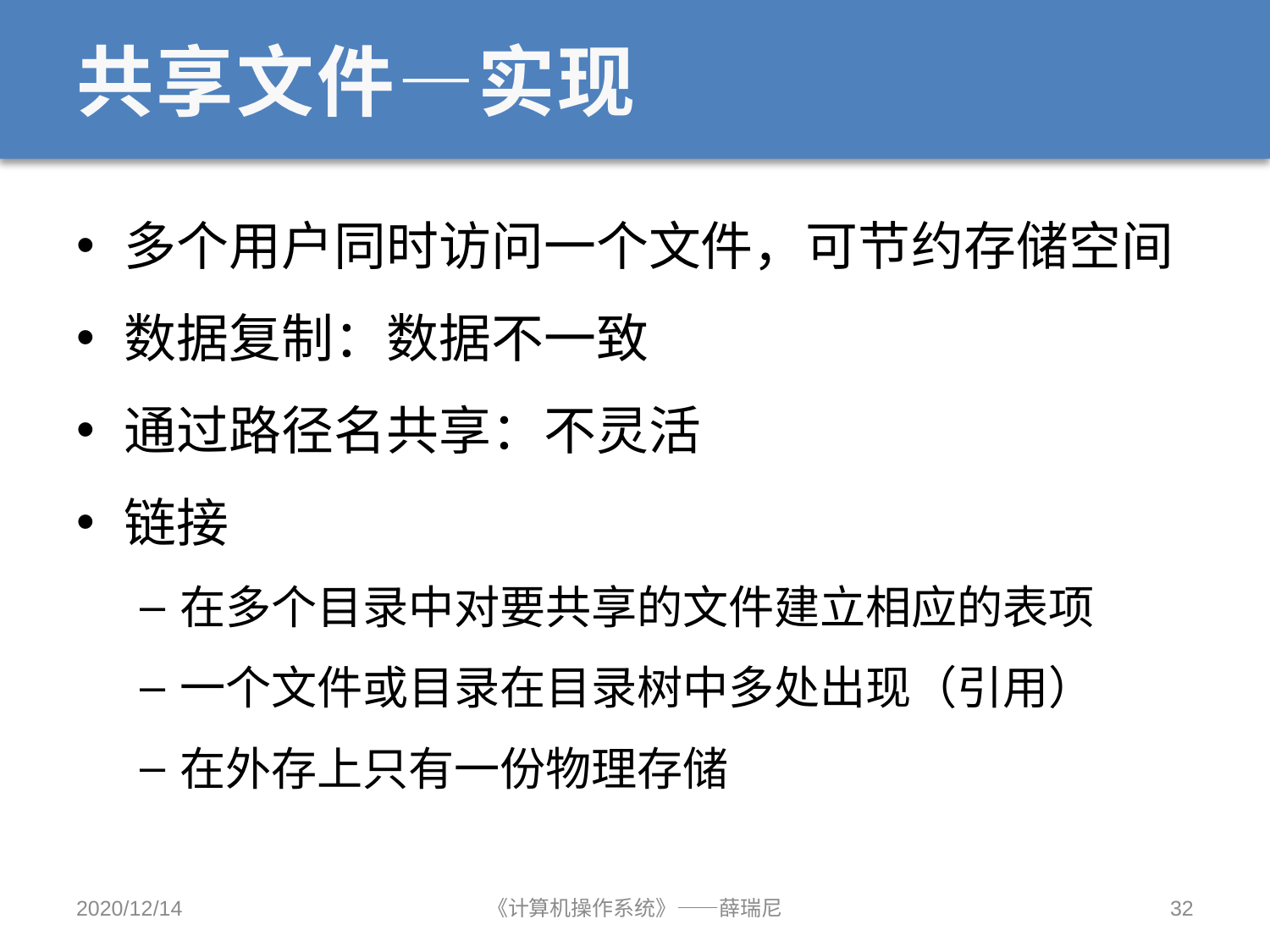

# 共享文件—实现
多个用户同时访问一个文件，可节约存储空间
数据复制：数据不一致
通过路径名共享：不灵活
链接
在多个目录中对要共享的文件建立相应的表项
一个文件或目录在目录树中多处出现（引用）
在外存上只有一份物理存储
2020/12/14
《计算机操作系统》——薛瑞尼
32